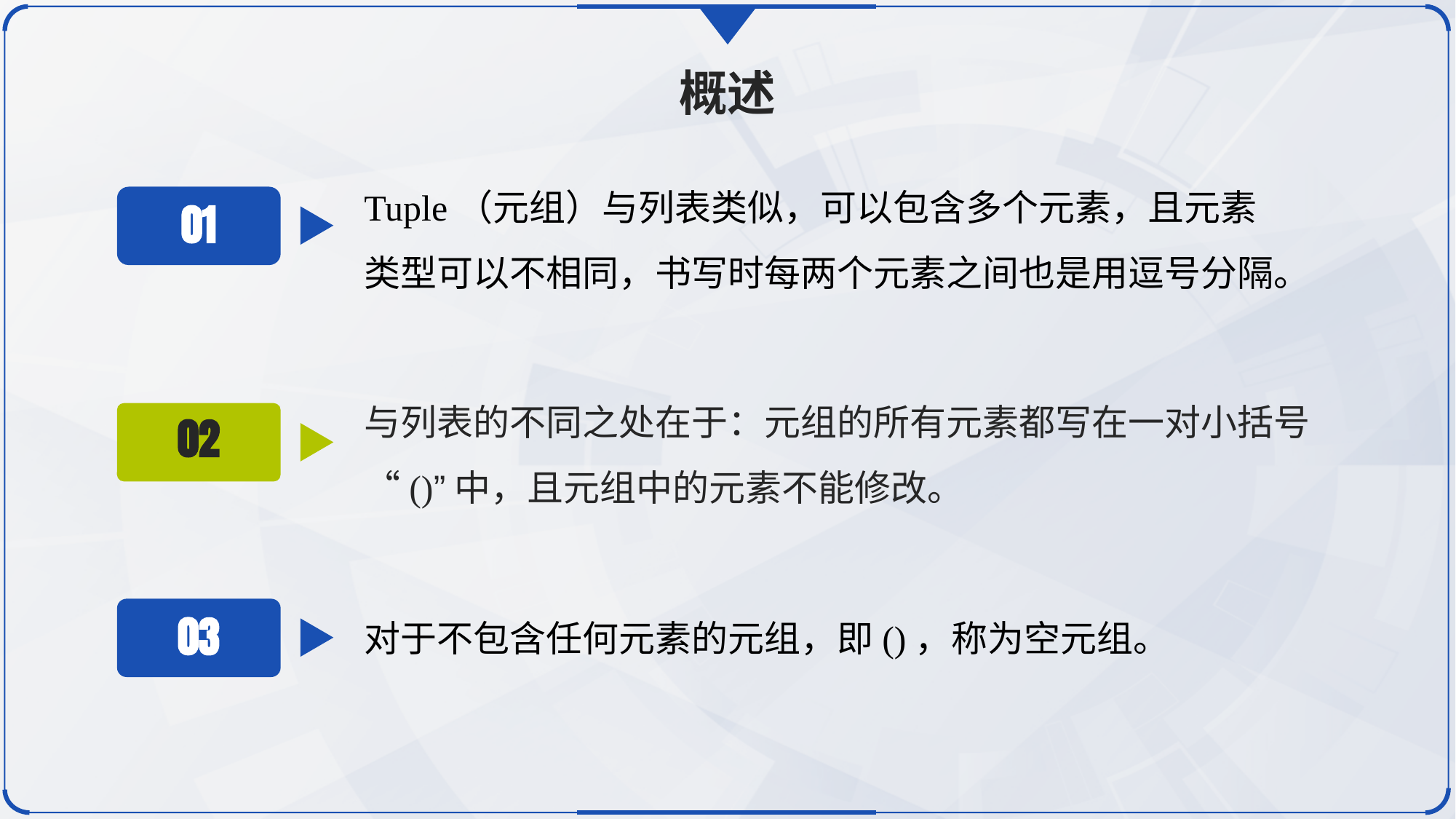

概述
Tuple（元组）与列表类似，可以包含多个元素，且元素类型可以不相同，书写时每两个元素之间也是用逗号分隔。

01

与列表的不同之处在于：元组的所有元素都写在一对小括号“()”中，且元组中的元素不能修改。

02

03
对于不包含任何元素的元组，即()，称为空元组。